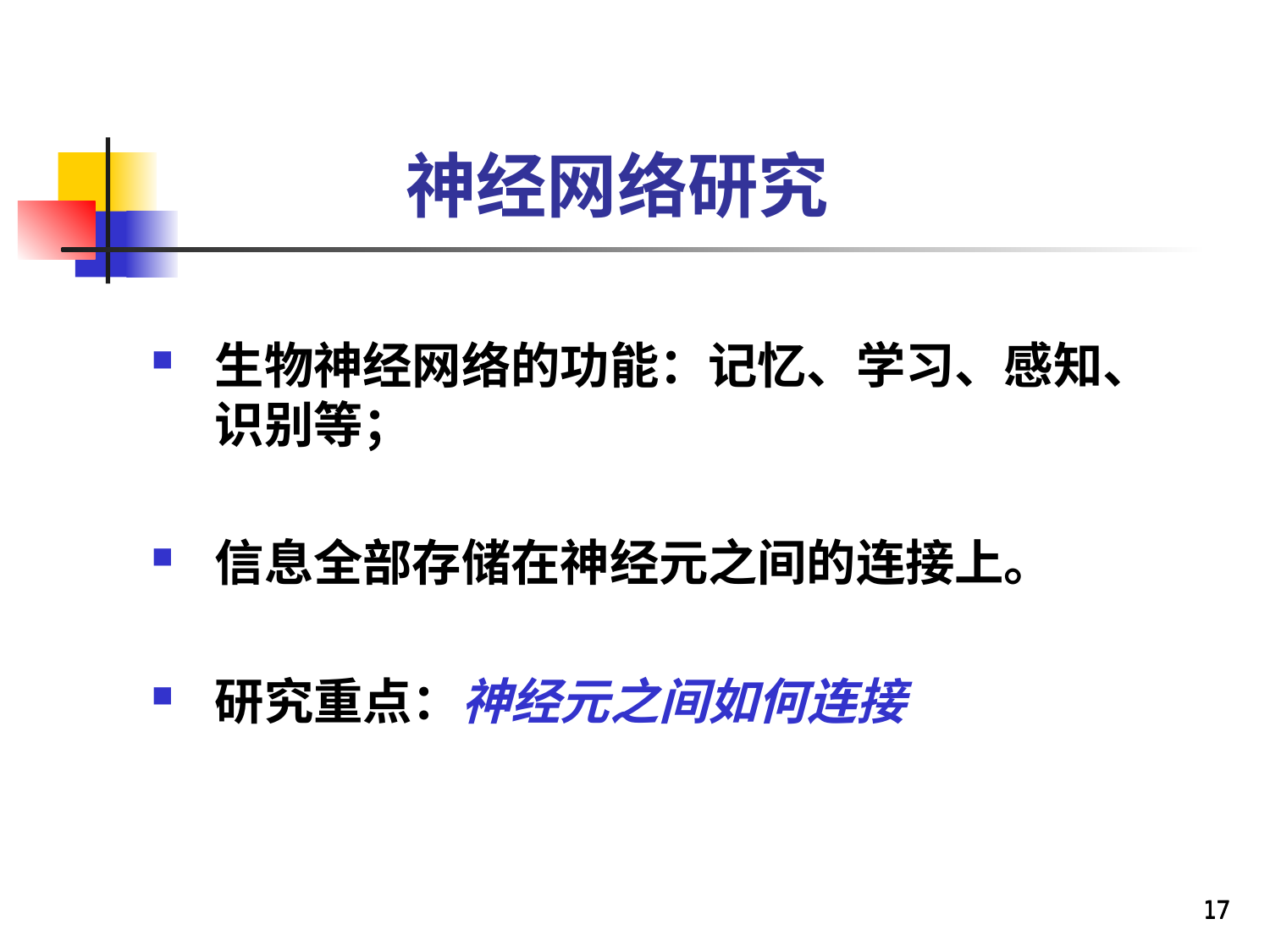

神经网络研究
生物神经网络的功能：记忆、学习、感知、识别等；

信息全部存储在神经元之间的连接上。

研究重点：神经元之间如何连接
17
17